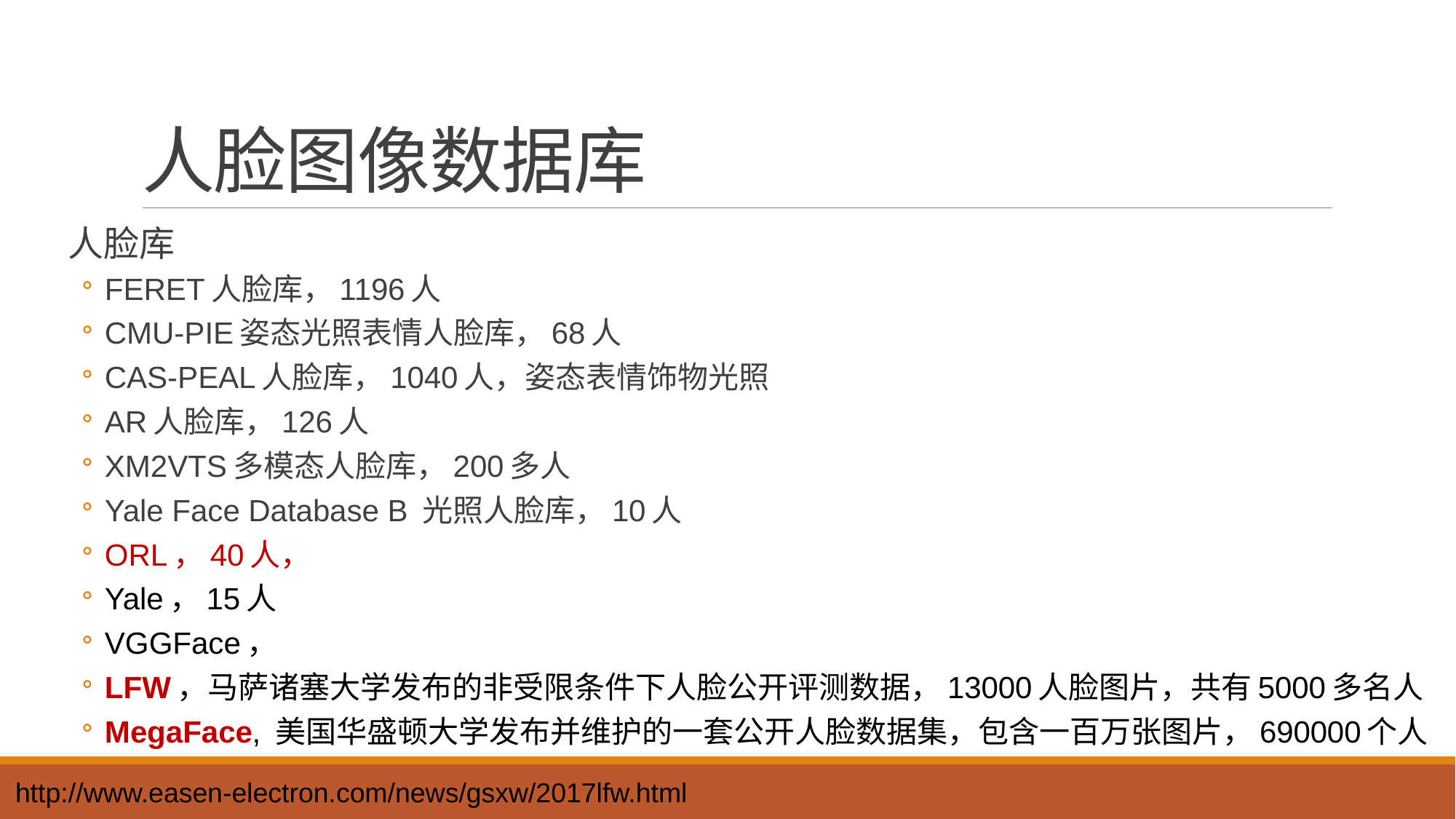

# 人脸图像数据库
人脸库
FERET人脸库，1196人
CMU-PIE姿态光照表情人脸库，68人
CAS-PEAL人脸库，1040人，姿态表情饰物光照
AR人脸库，126人
XM2VTS多模态人脸库，200多人
Yale Face Database B 光照人脸库，10人
ORL，40人，
Yale，15人
VGGFace，
LFW，马萨诸塞大学发布的非受限条件下人脸公开评测数据，13000人脸图片，共有5000多名人
MegaFace, 美国华盛顿大学发布并维护的一套公开人脸数据集，包含一百万张图片，690000个人
http://www.easen-electron.com/news/gsxw/2017lfw.html

58